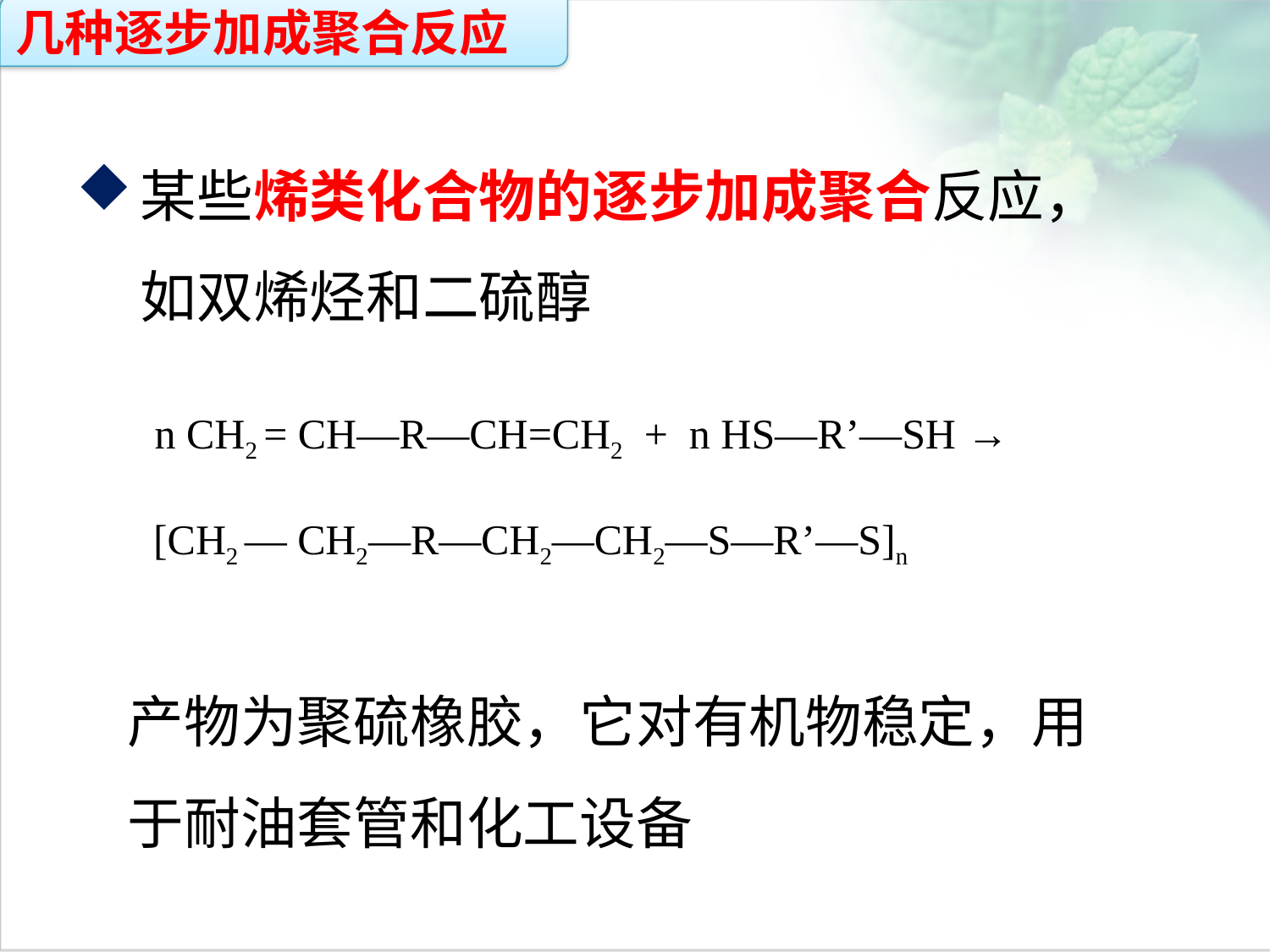

几种逐步加成聚合反应
某些烯类化合物的逐步加成聚合反应，如双烯烃和二硫醇
点击添加文本
n CH2 = CH—R—CH=CH2  +  n HS—R’—SH →
点击添加文本
[CH2 — CH2—R—CH2—CH2—S—R’—S]n
点击添加文本
产物为聚硫橡胶，它对有机物稳定，用于耐油套管和化工设备
点击添加文本